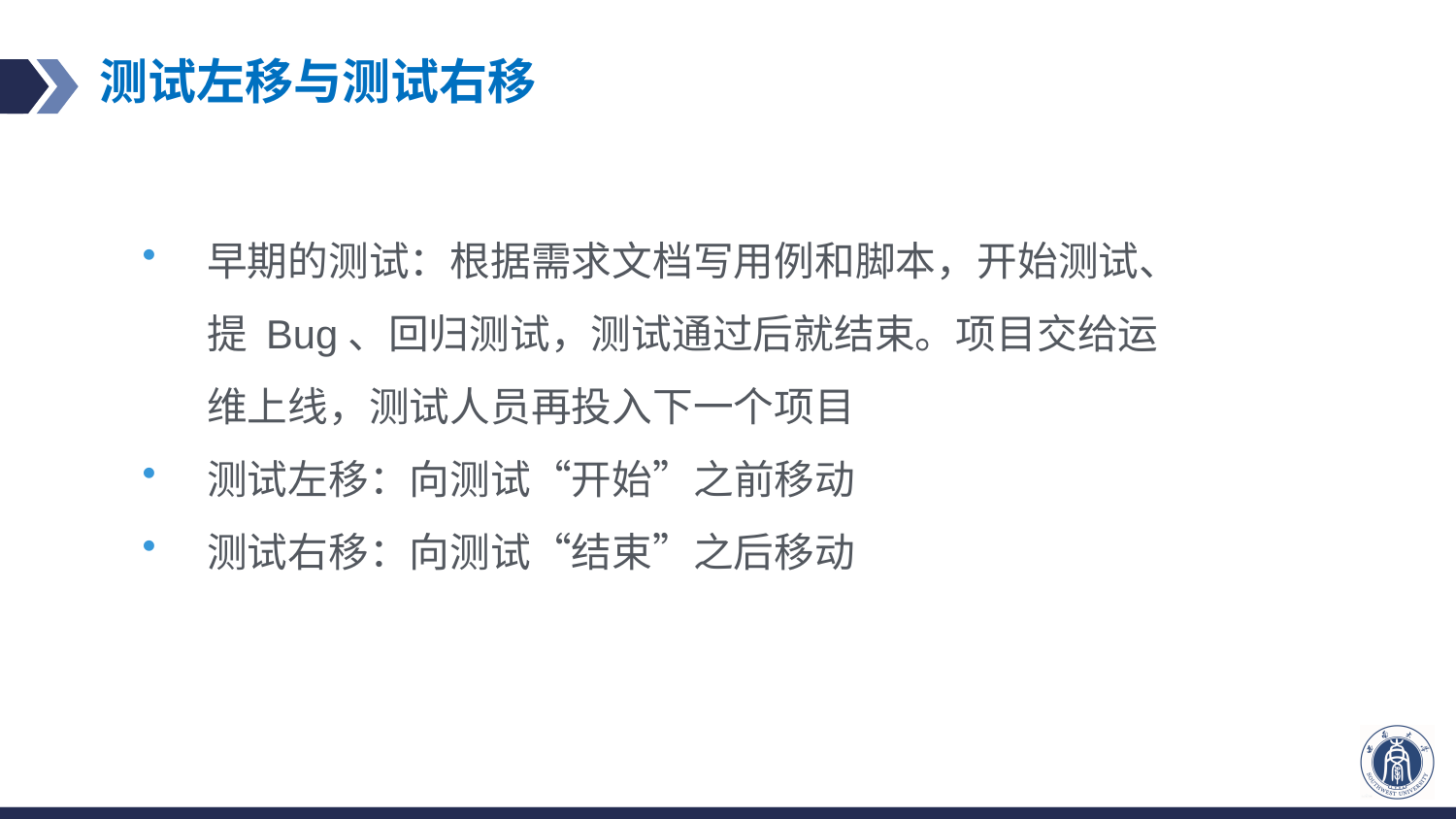

# 测试左移与测试右移
早期的测试：根据需求文档写用例和脚本，开始测试、提 Bug、回归测试，测试通过后就结束。项目交给运维上线，测试人员再投入下一个项目
测试左移：向测试“开始”之前移动
测试右移：向测试“结束”之后移动